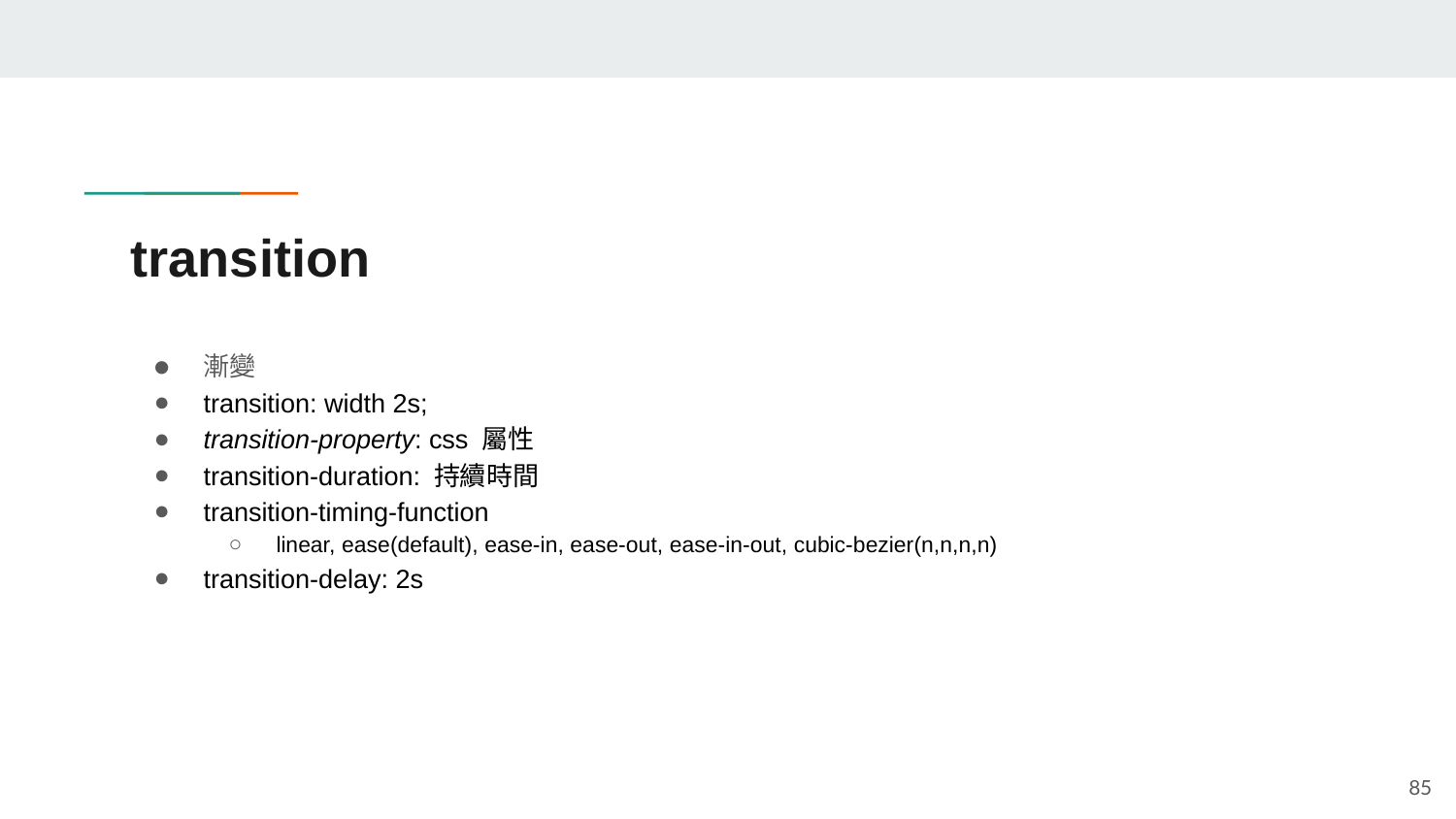

# transition
漸變
transition: width 2s;
transition-property: css 屬性
transition-duration: 持續時間
transition-timing-function
linear, ease(default), ease-in, ease-out, ease-in-out, cubic-bezier(n,n,n,n)
transition-delay: 2s

85